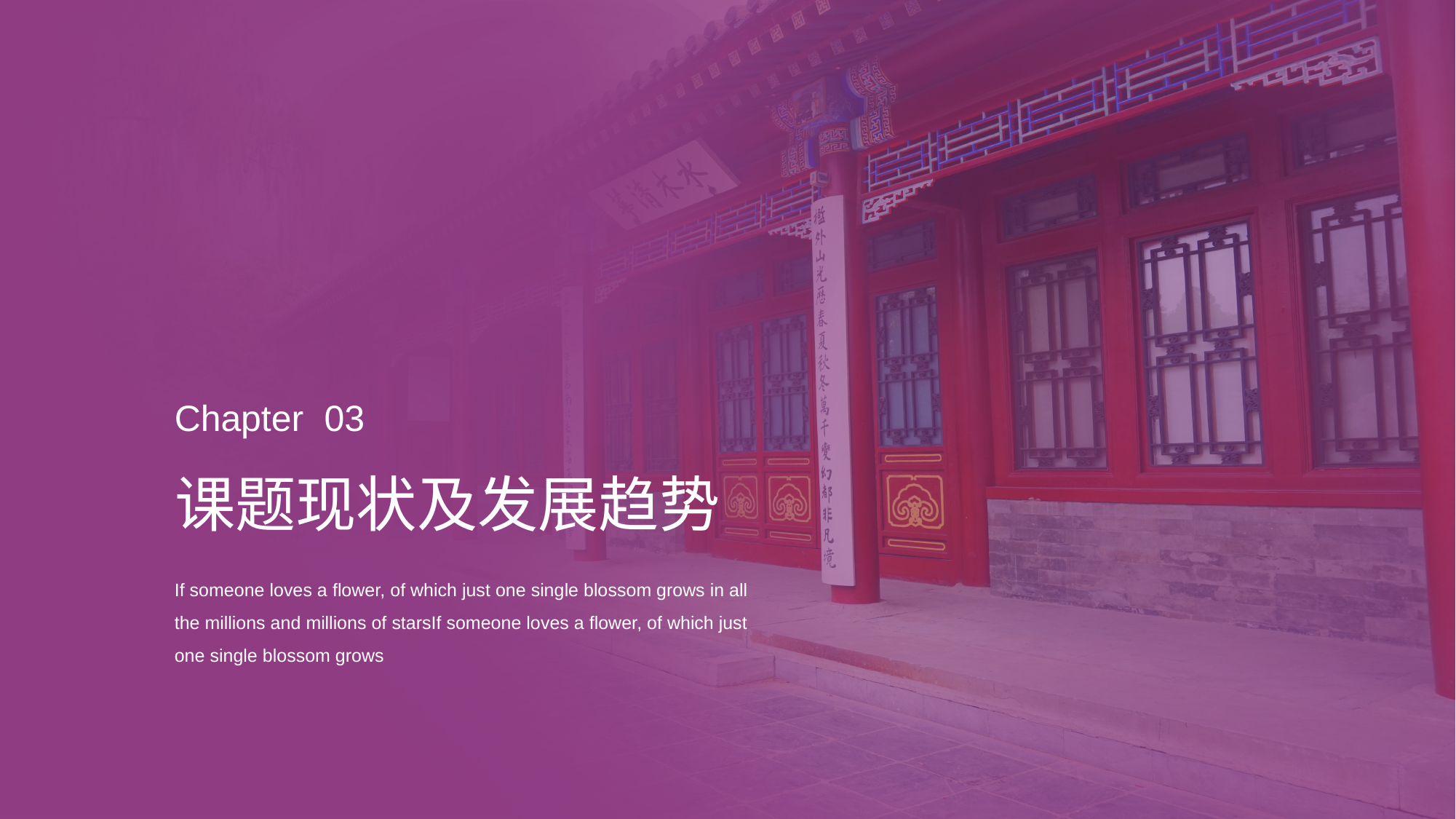

Chapter  03
课题现状及发展趋势
If someone loves a flower, of which just one single blossom grows in all the millions and millions of starsIf someone loves a flower, of which just one single blossom grows